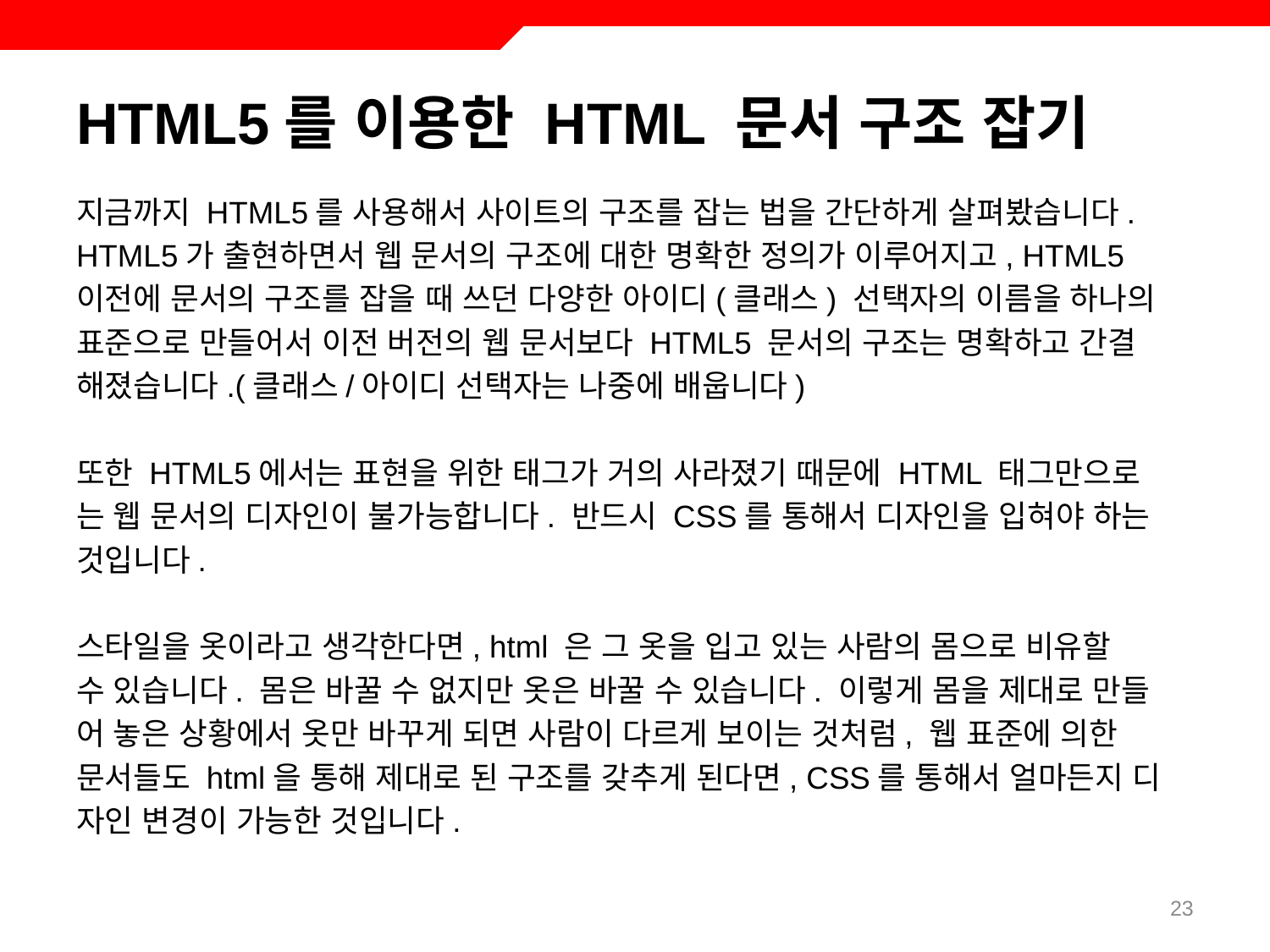

# HTML5를 이용한 HTML 문서 구조 잡기
지금까지 HTML5를 사용해서 사이트의 구조를 잡는 법을 간단하게 살펴봤습니다.
HTML5가 출현하면서 웹 문서의 구조에 대한 명확한 정의가 이루어지고, HTML5
이전에 문서의 구조를 잡을 때 쓰던 다양한 아이디(클래스) 선택자의 이름을 하나의
표준으로 만들어서 이전 버전의 웹 문서보다 HTML5 문서의 구조는 명확하고 간결
해졌습니다.(클래스/아이디 선택자는 나중에 배웁니다)

또한 HTML5에서는 표현을 위한 태그가 거의 사라졌기 때문에 HTML 태그만으로
는 웹 문서의 디자인이 불가능합니다. 반드시 CSS를 통해서 디자인을 입혀야 하는
것입니다.

스타일을 옷이라고 생각한다면, html 은 그 옷을 입고 있는 사람의 몸으로 비유할
수 있습니다. 몸은 바꿀 수 없지만 옷은 바꿀 수 있습니다. 이렇게 몸을 제대로 만들
어 놓은 상황에서 옷만 바꾸게 되면 사람이 다르게 보이는 것처럼, 웹 표준에 의한
문서들도 html을 통해 제대로 된 구조를 갖추게 된다면, CSS를 통해서 얼마든지 디
자인 변경이 가능한 것입니다.
23